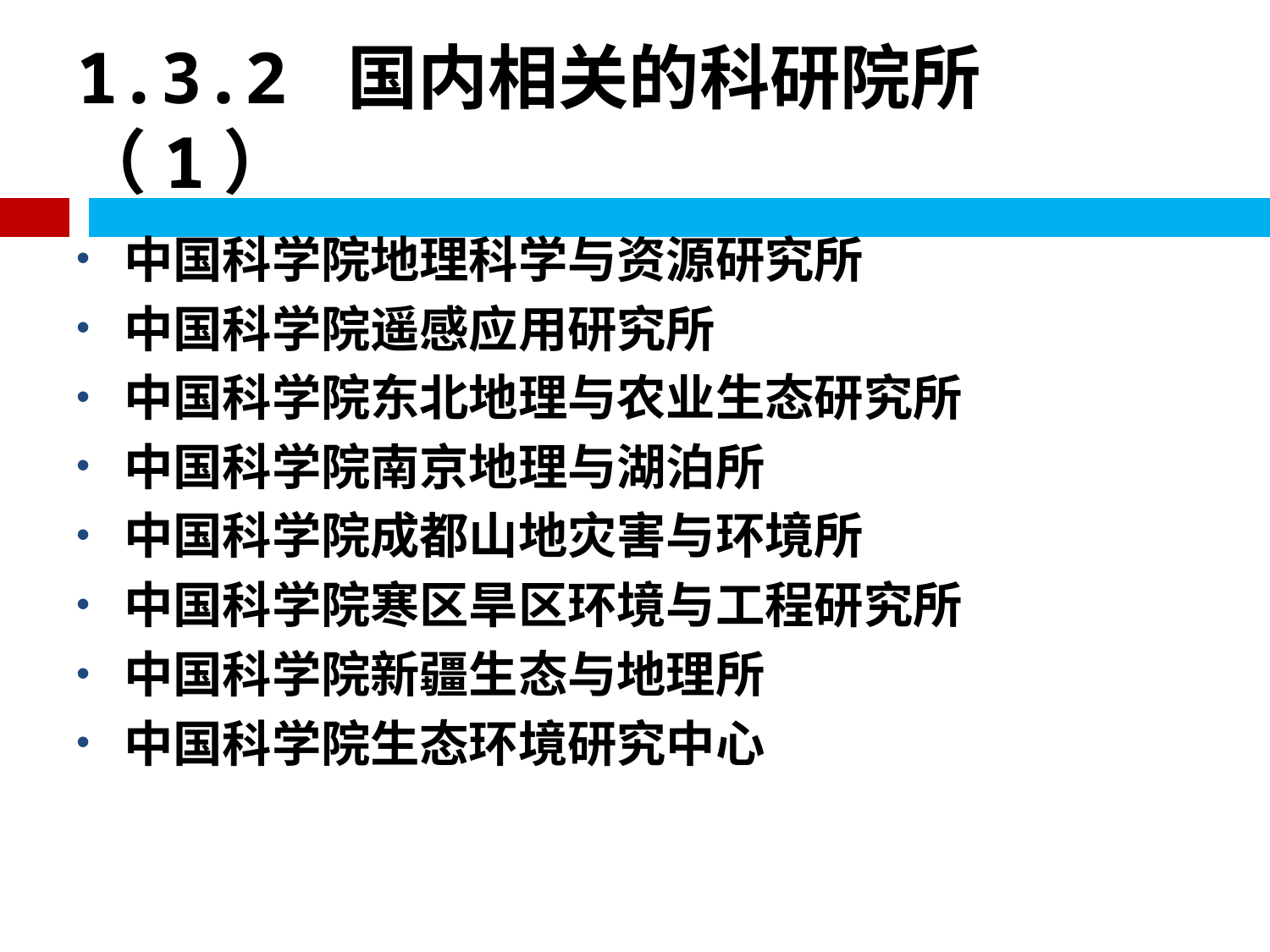

# 1.3.2 国内相关的科研院所（1）
中国科学院地理科学与资源研究所
中国科学院遥感应用研究所
中国科学院东北地理与农业生态研究所
中国科学院南京地理与湖泊所
中国科学院成都山地灾害与环境所
中国科学院寒区旱区环境与工程研究所
中国科学院新疆生态与地理所
中国科学院生态环境研究中心